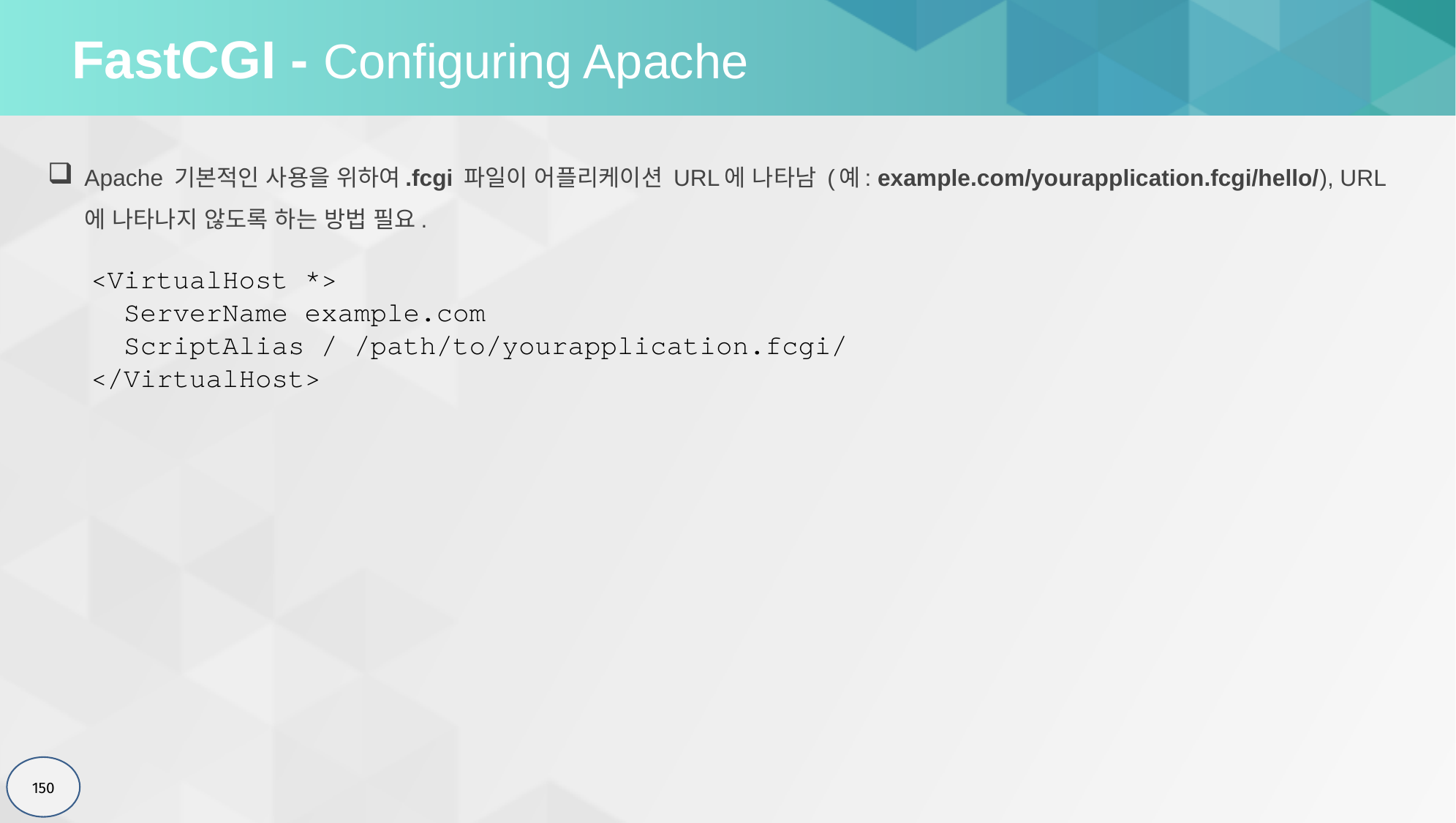

# FastCGI - Configuring Apache
Apache 기본적인 사용을 위하여.fcgi 파일이 어플리케이션 URL에 나타남 (예: example.com/yourapplication.fcgi/hello/), URL에 나타나지 않도록 하는 방법 필요.
<VirtualHost *>
  ServerName example.com
  ScriptAlias / /path/to/yourapplication.fcgi/
</VirtualHost>